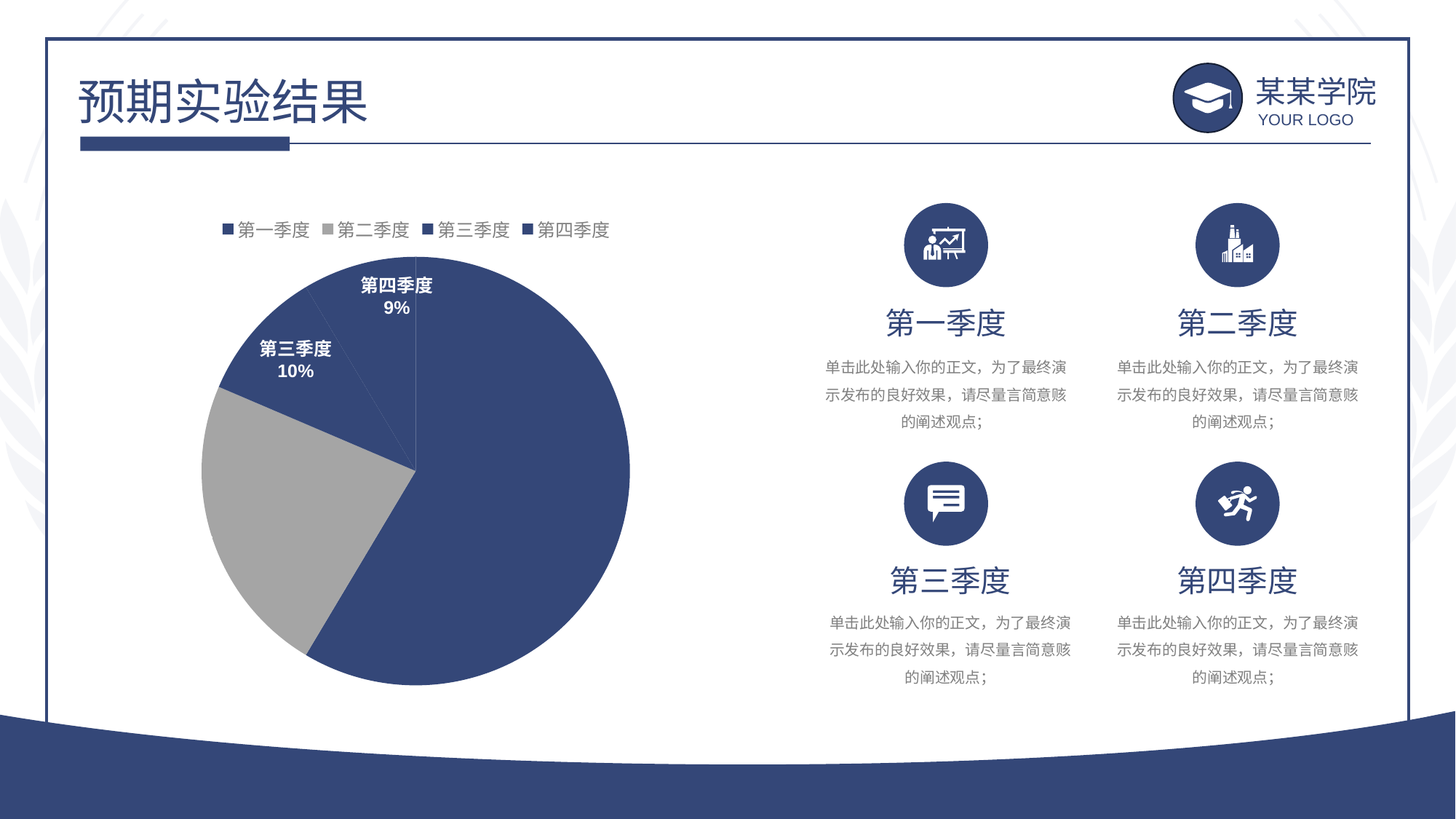

预期实验结果
某某学院

YOUR LOGO

[unsupported chart]

第一季度
第二季度
单击此处输入你的正文，为了最终演示发布的良好效果，请尽量言简意赅的阐述观点；
单击此处输入你的正文，为了最终演示发布的良好效果，请尽量言简意赅的阐述观点；

第三季度
第四季度
单击此处输入你的正文，为了最终演示发布的良好效果，请尽量言简意赅的阐述观点；
单击此处输入你的正文，为了最终演示发布的良好效果，请尽量言简意赅的阐述观点；